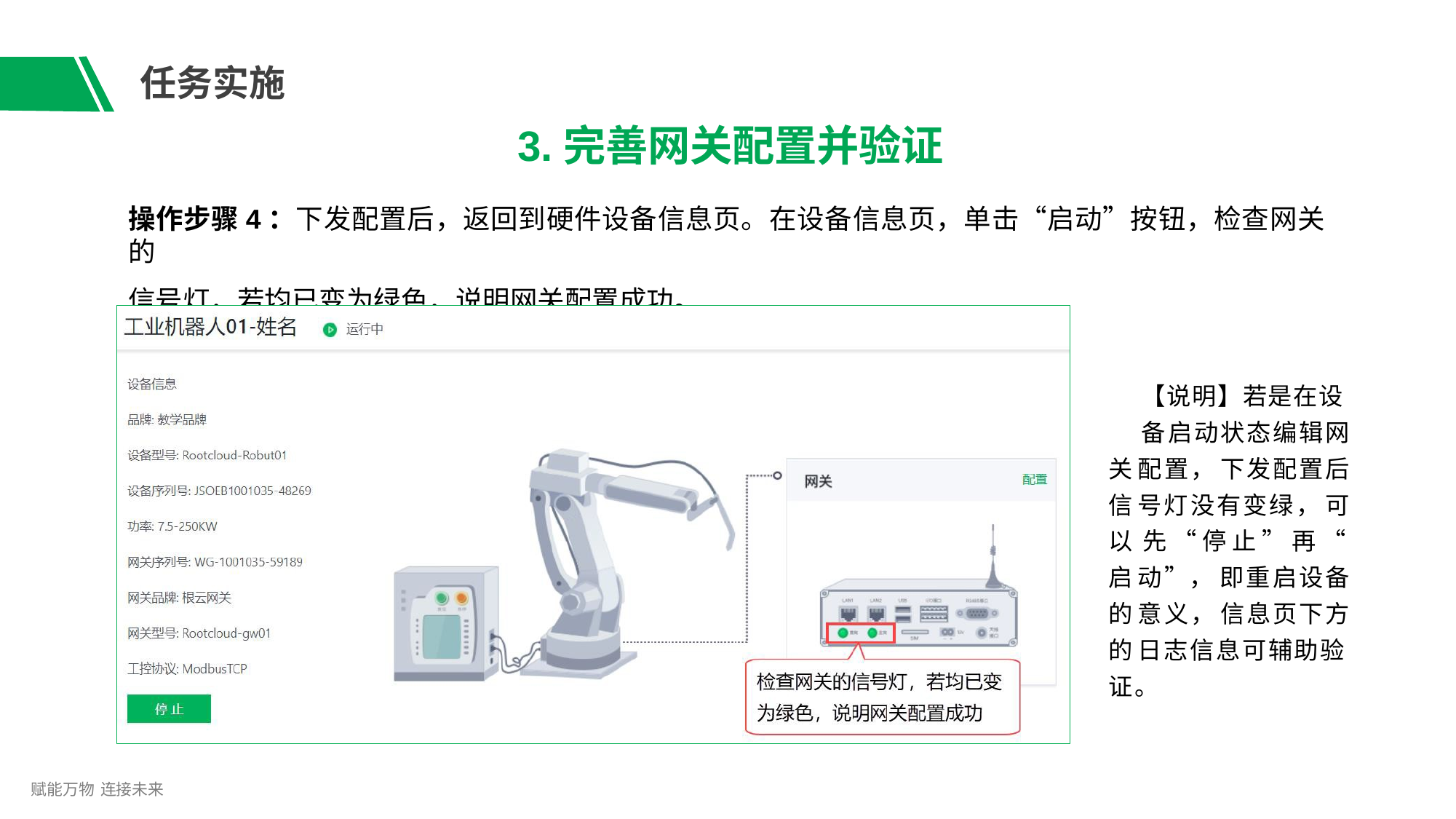

# 任务实施
3.完善网关配置并验证
操作步骤4：下发配置后，返回到硬件设备信息页。在设备信息页，单击“启动”按钮，检查网关的
信号灯，若均已变为绿色，说明网关配置成功。

【说明】若是在设
备启动状态编辑网关 配置， 下发配置后信 号灯没有变绿， 可以 先“ 停止” 再“ 启 动”， 即重启设备的 意义， 信息页下方的 日志信息可辅助验证。
赋能万物 连接未来